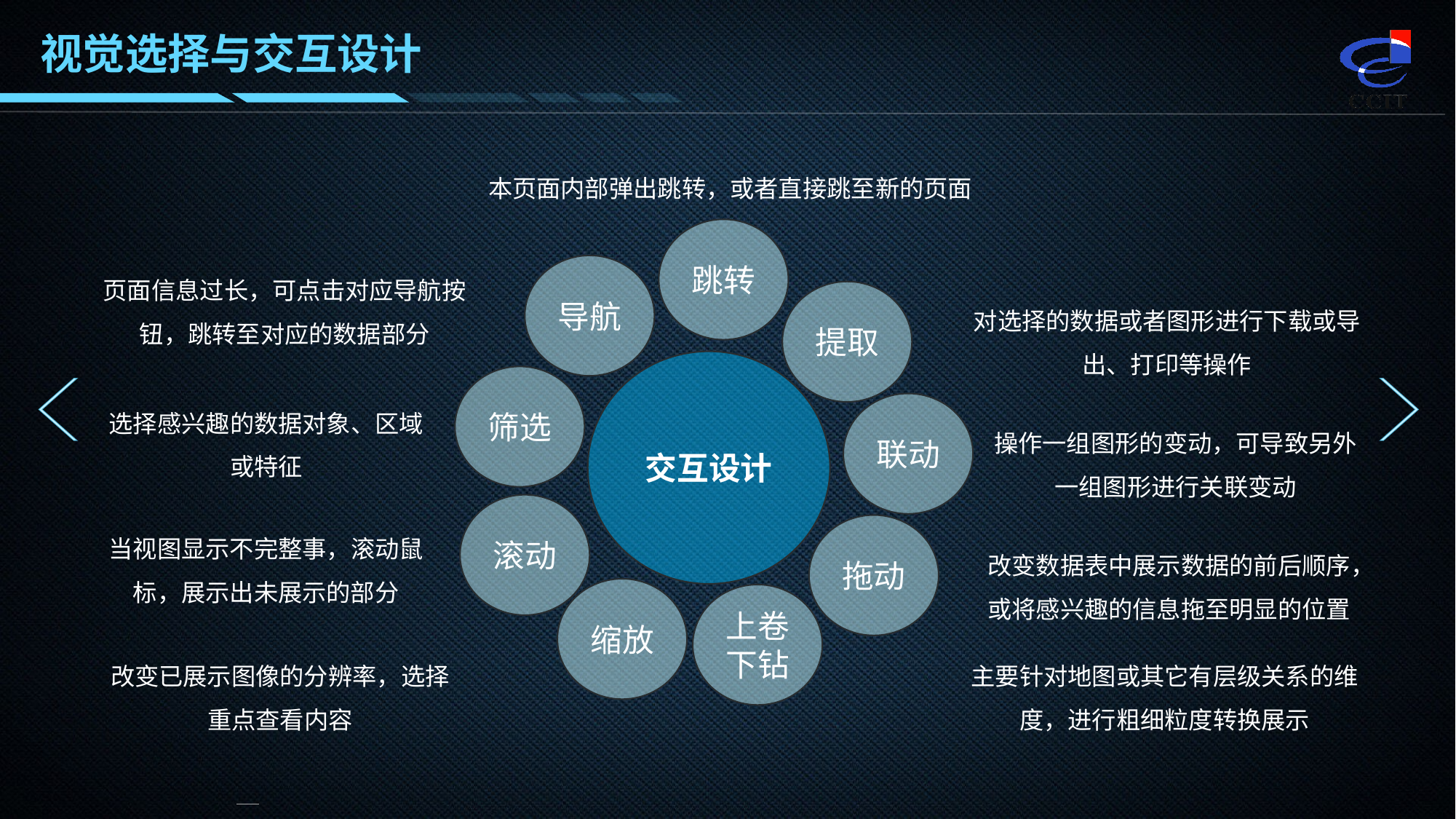

视觉选择与交互设计

本页面内部弹出跳转，或者直接跳至新的页面
跳转
导航
页面信息过长，可点击对应导航按钮，跳转至对应的数据部分
提取
对选择的数据或者图形进行下载或导出、打印等操作
交互设计
筛选
选择感兴趣的数据对象、区域或特征
联动
操作一组图形的变动，可导致另外一组图形进行关联变动
滚动
拖动
当视图显示不完整事，滚动鼠标，展示出未展示的部分
改变数据表中展示数据的前后顺序，或将感兴趣的信息拖至明显的位置
缩放
上卷下钻
主要针对地图或其它有层级关系的维度，进行粗细粒度转换展示
改变已展示图像的分辨率，选择重点查看内容